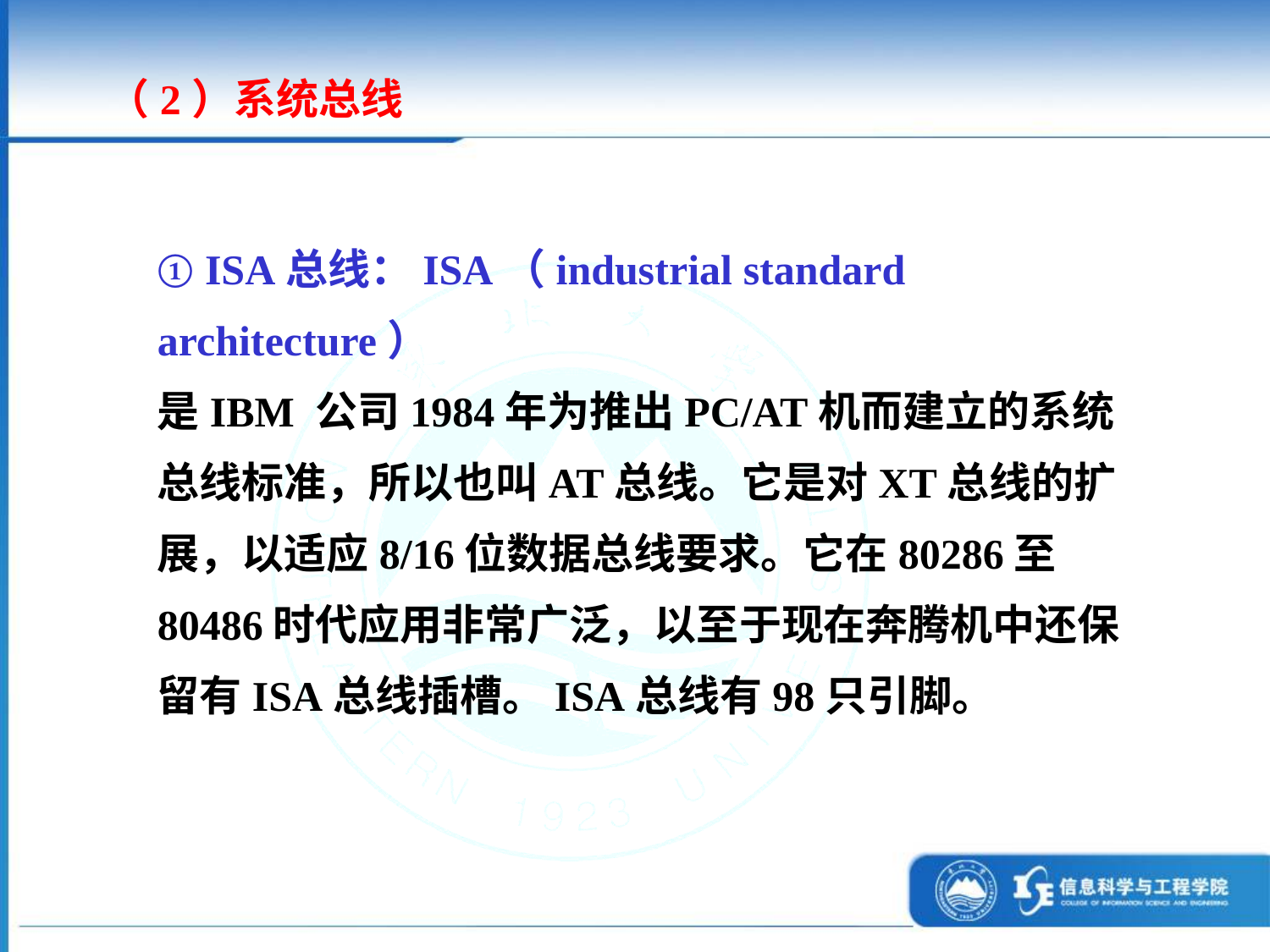

（2）系统总线
① ISA总线：ISA（industrial standard architecture）
是IBM 公司1984年为推出PC/AT机而建立的系统总线标准，所以也叫AT总线。它是对XT总线的扩展，以适应8/16位数据总线要求。它在80286至80486时代应用非常广泛，以至于现在奔腾机中还保留有ISA总线插槽。ISA总线有98只引脚。